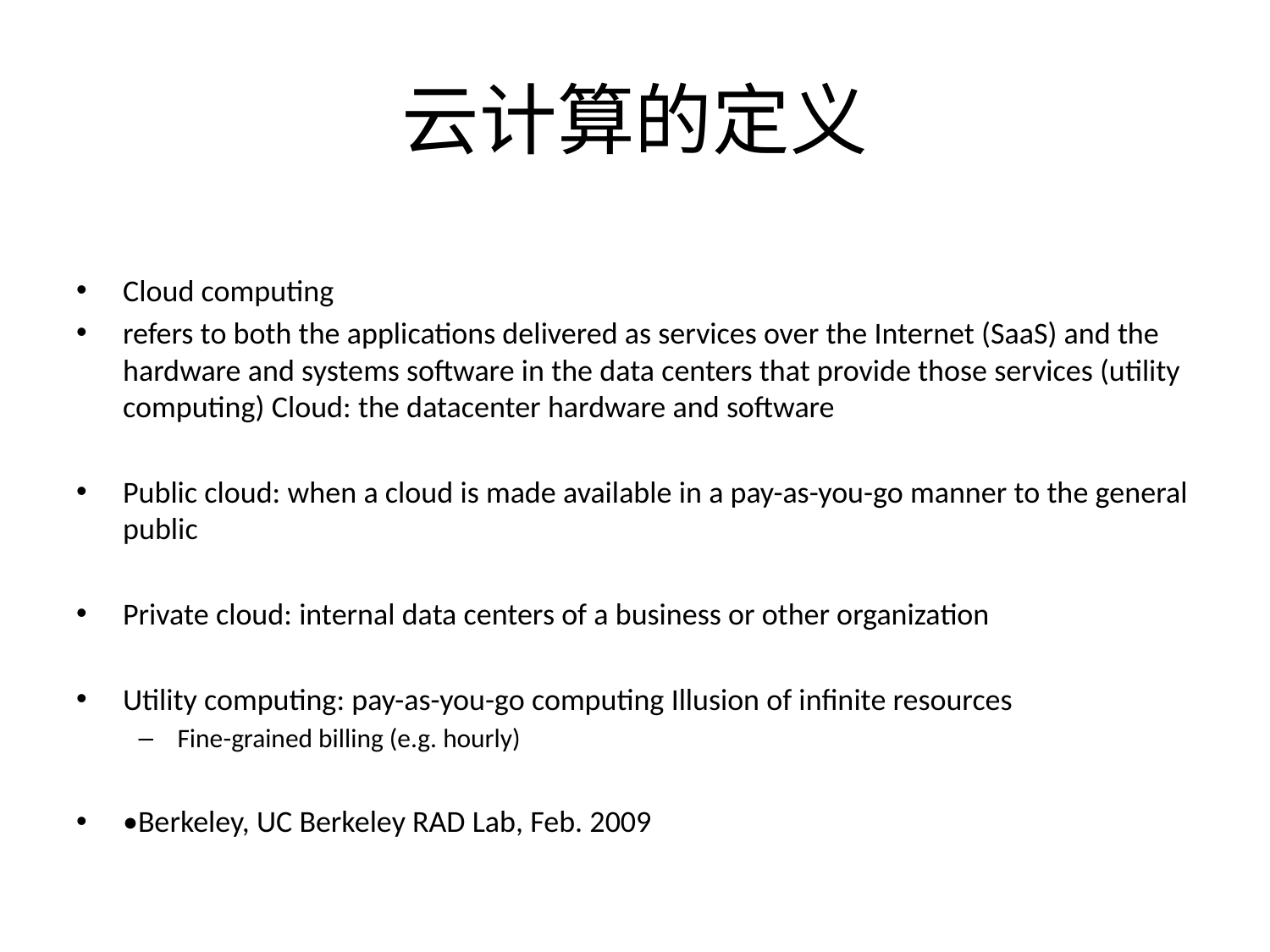

# 云计算的定义

Cloud computing
refers to both the applications delivered as services over the Internet (SaaS) and the hardware and systems software in the data centers that provide those services (utility computing) Cloud: the datacenter hardware and software

Public cloud: when a cloud is made available in a pay-as-you-go manner to the general public

Private cloud: internal data centers of a business or other organization

Utility computing: pay-as-you-go computing Illusion of infinite resources
Fine-grained billing (e.g. hourly)

•Berkeley, UC Berkeley RAD Lab, Feb. 2009